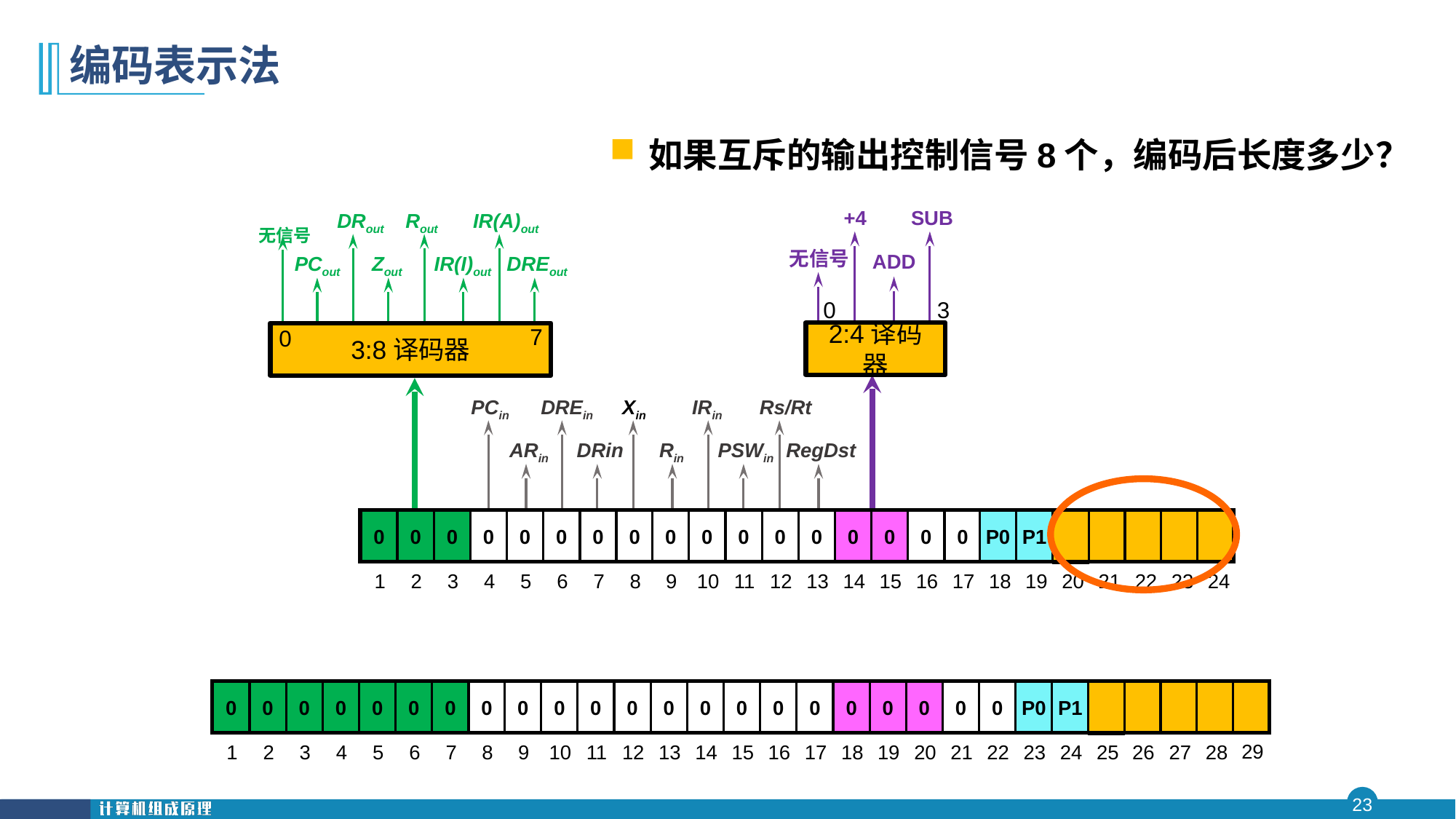

# 编码表示法
如果互斥的输出控制信号8个，编码后长度多少？
无信号
DRout
Rout
IR(A)out

PCout
Zout
IR(I)out
DREout
+4
SUB
ADD
无信号
0
3
2:4译码器
7
0
3:8译码器
PCin
DREin
Xin
IRin
Rs/Rt
ARin
DRin
Rin
PSWin
RegDst

0
0
0
0
0
0
0
0
0
0
0
0
0
0
0
0
0
P0
P1

1
2
3
4
5
6
7
8
9
10
11
12
13
14
15
16
17
18
19
20
21
22
23
24

0
0
0
0
0
0
0
0
0
0
0
0
0
0
0
0
0
0
0
0
0
0
P0
P1

29
1
2
3
4
5
6
7
8
9
10
11
12
13
14
15
16
17
18
19
20
21
22
23
24
25
26
27
28